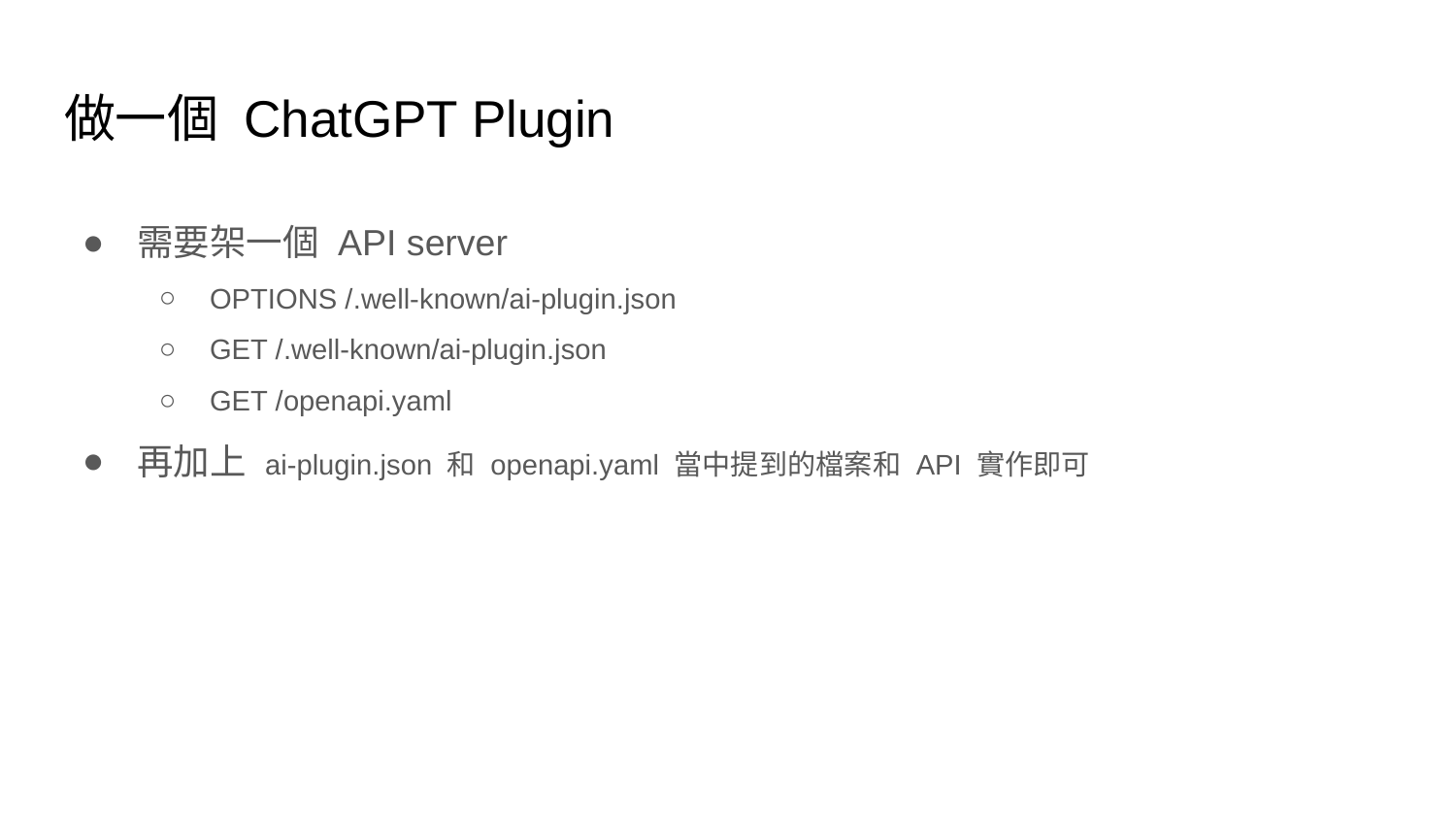

# 做一個 ChatGPT Plugin
需要架一個 API server
OPTIONS /.well-known/ai-plugin.json
GET /.well-known/ai-plugin.json
GET /openapi.yaml
再加上 ai-plugin.json 和 openapi.yaml 當中提到的檔案和 API 實作即可